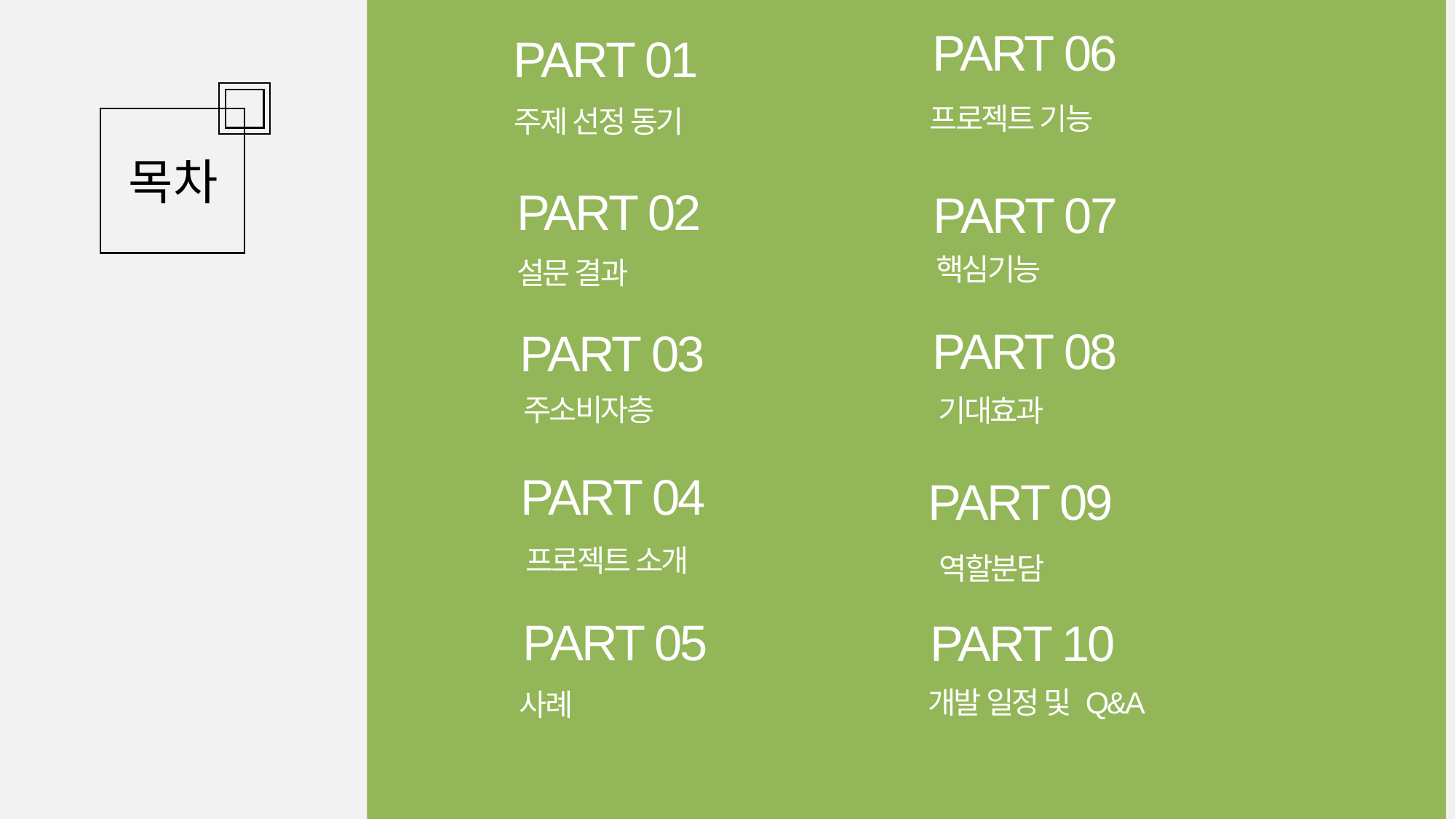

PART 06
PART 01

프로젝트 기능
주제 선정 동기

목차
PART 02
PART 07
핵심기능
설문 결과
PART 08
PART 03
주소비자층
기대효과
PART 04
PART 09
프로젝트 소개
역할분담
PART 05
PART 10
개발 일정 및 Q&A
사례